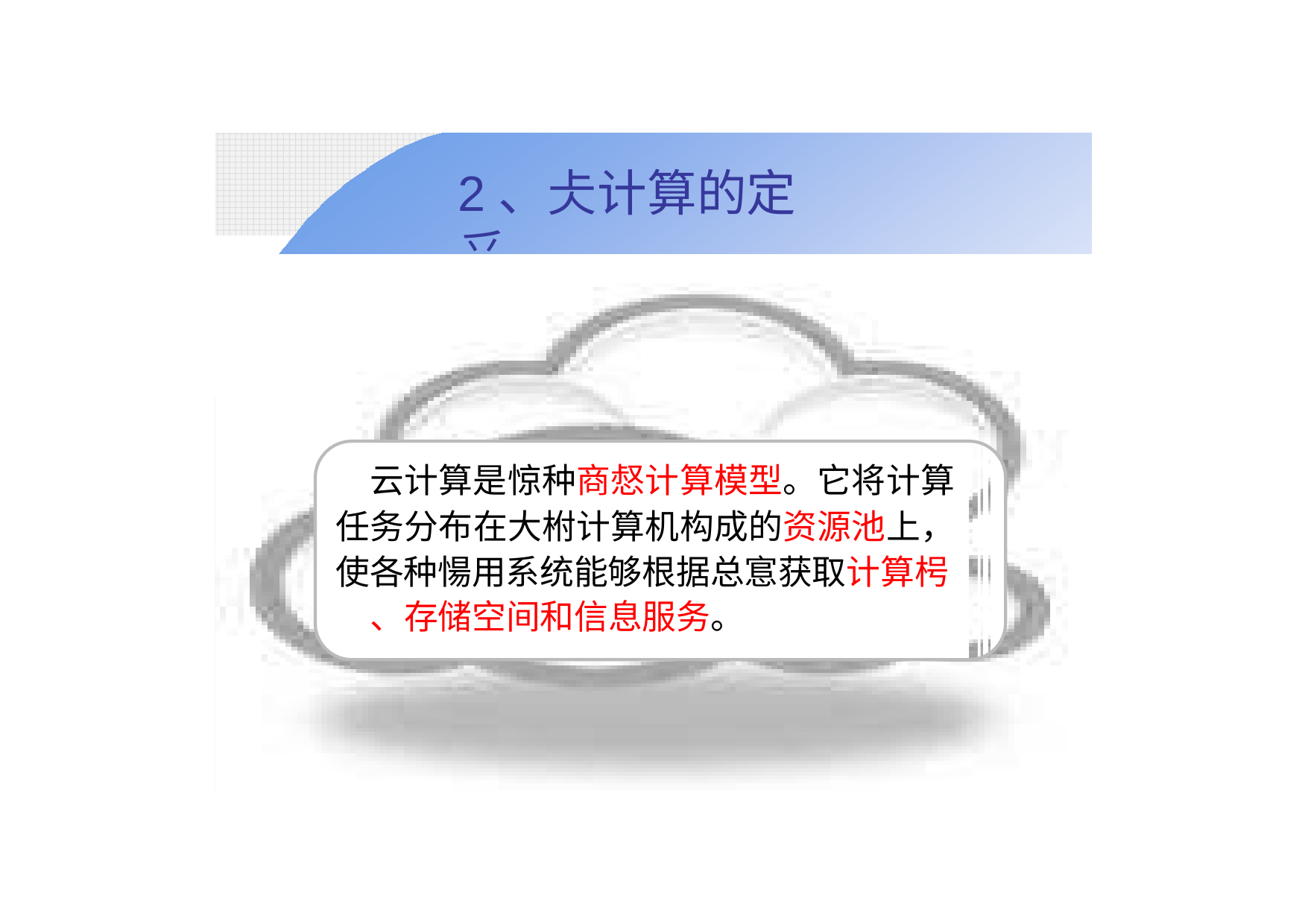

2、仧计算的定乊

云计算是惊种商惄计算模型。它将计算 任务分布在大柎计算机构成的资源池上， 使各种愓用系统能够根据总悹获取计算枵
、存储空间和信息服务。